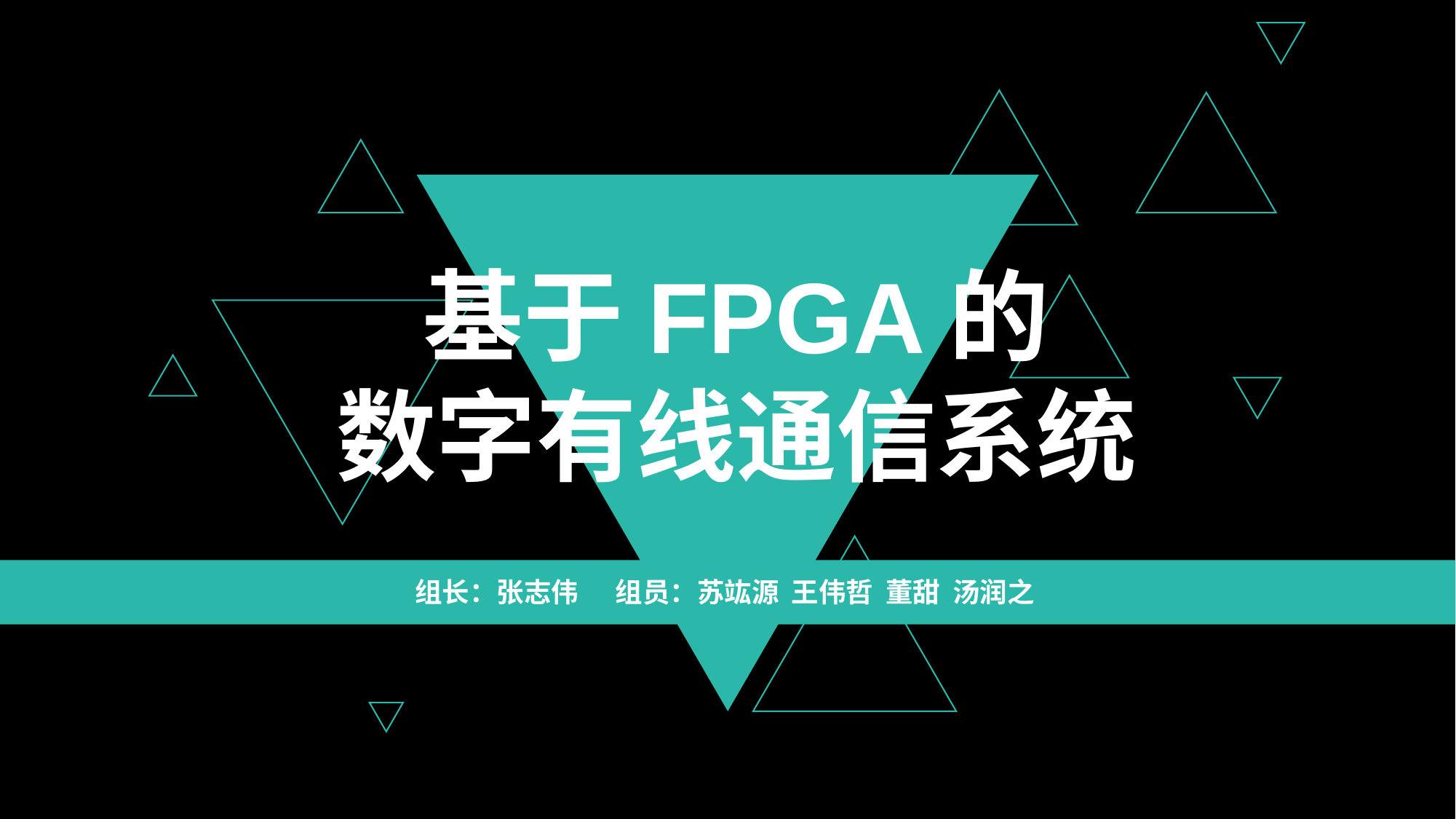

基于FPGA的
数字有线通信系统

组长：张志伟      组员：苏竑源  王伟哲  董甜  汤润之